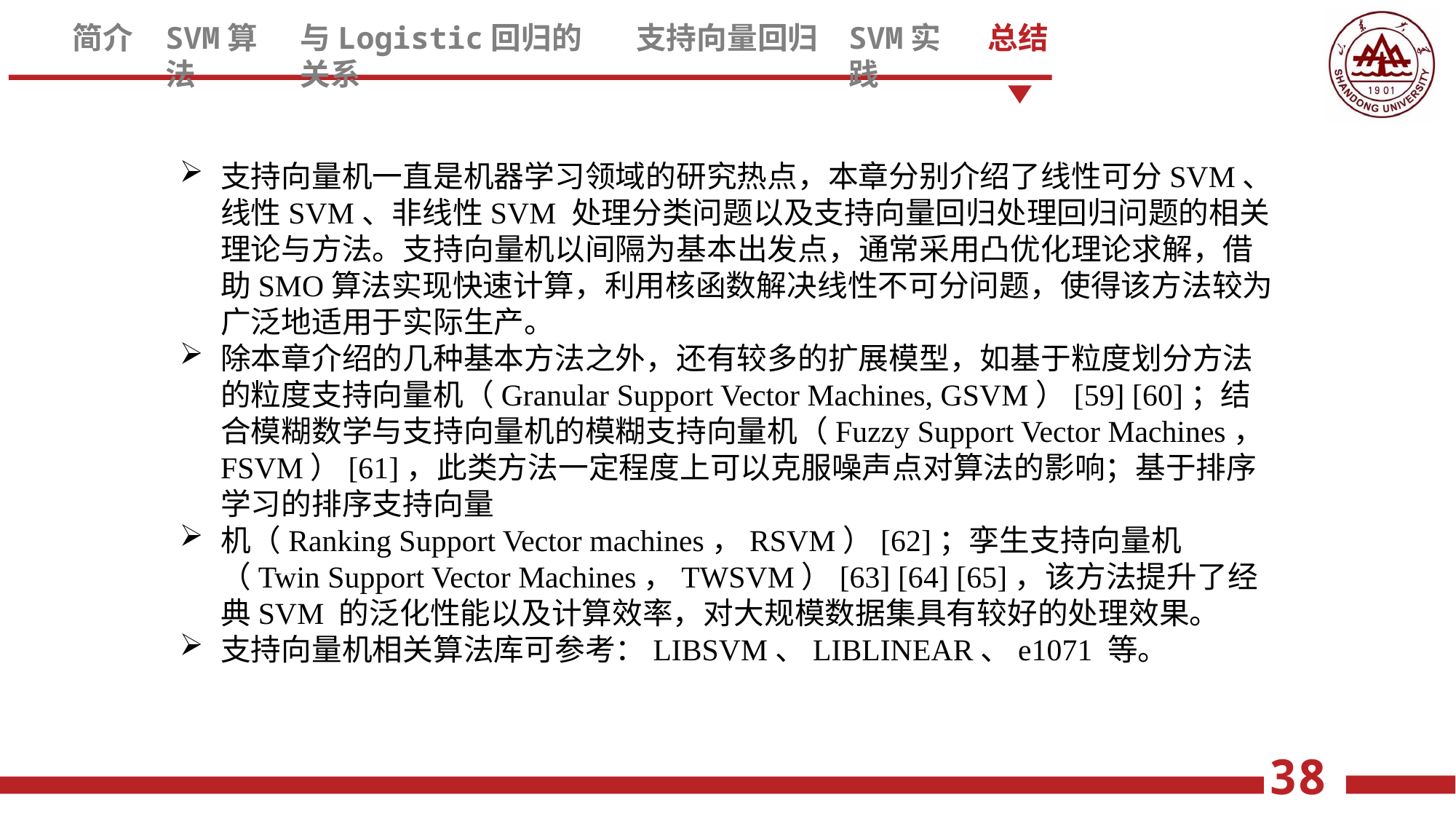

支持向量机一直是机器学习领域的研究热点，本章分别介绍了线性可分SVM、线性SVM、非线性SVM 处理分类问题以及支持向量回归处理回归问题的相关理论与方法。支持向量机以间隔为基本出发点，通常采用凸优化理论求解，借助SMO算法实现快速计算，利用核函数解决线性不可分问题，使得该方法较为广泛地适用于实际生产。
除本章介绍的几种基本方法之外，还有较多的扩展模型，如基于粒度划分方法的粒度支持向量机（Granular Support Vector Machines, GSVM）[59] [60]；结合模糊数学与支持向量机的模糊支持向量机（Fuzzy Support Vector Machines，FSVM）[61]，此类方法一定程度上可以克服噪声点对算法的影响；基于排序学习的排序支持向量
机（Ranking Support Vector machines，RSVM）[62]；孪生支持向量机（Twin Support Vector Machines，TWSVM）[63] [64] [65]，该方法提升了经典SVM 的泛化性能以及计算效率，对大规模数据集具有较好的处理效果。
支持向量机相关算法库可参考：LIBSVM、LIBLINEAR、e1071 等。